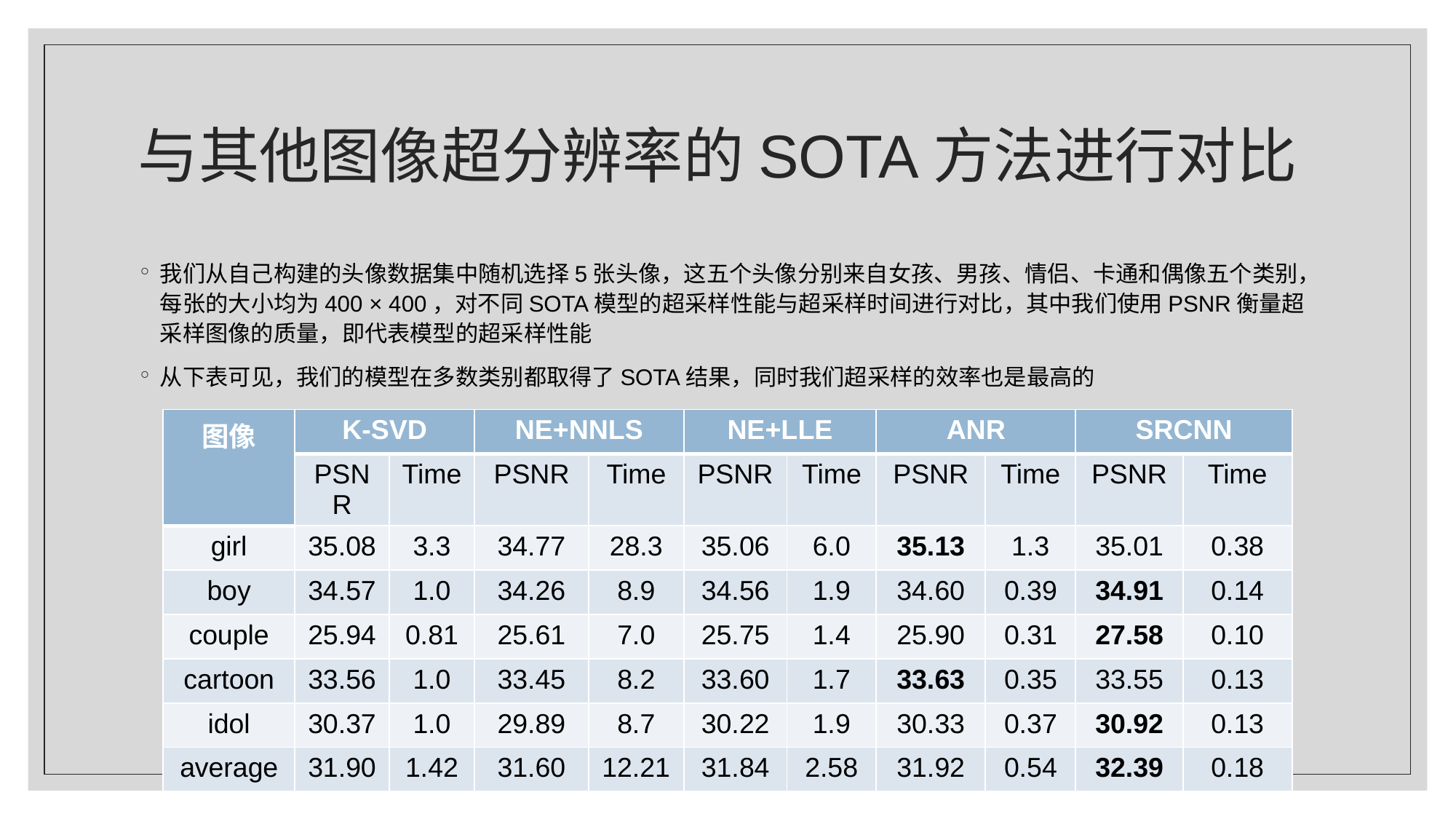

# 与其他图像超分辨率的SOTA方法进行对比
我们从自己构建的头像数据集中随机选择5张头像，这五个头像分别来自女孩、男孩、情侣、卡通和偶像五个类别，每张的大小均为400 × 400，对不同SOTA模型的超采样性能与超采样时间进行对比，其中我们使用PSNR衡量超采样图像的质量，即代表模型的超采样性能
从下表可见，我们的模型在多数类别都取得了SOTA结果，同时我们超采样的效率也是最高的
| 图像 | K-SVD |  | NE+NNLS |  | NE+LLE |  | ANR |  | SRCNN |  |
| --- | --- | --- | --- | --- | --- | --- | --- | --- | --- | --- |
|  | PSNR | Time | PSNR | Time | PSNR | Time | PSNR | Time | PSNR | Time |
| girl | 35.08 | 3.3 | 34.77 | 28.3 | 35.06 | 6.0 | 35.13 | 1.3 | 35.01 | 0.38 |
| boy | 34.57 | 1.0 | 34.26 | 8.9 | 34.56 | 1.9 | 34.60 | 0.39 | 34.91 | 0.14 |
| couple | 25.94 | 0.81 | 25.61 | 7.0 | 25.75 | 1.4 | 25.90 | 0.31 | 27.58 | 0.10 |
| cartoon | 33.56 | 1.0 | 33.45 | 8.2 | 33.60 | 1.7 | 33.63 | 0.35 | 33.55 | 0.13 |
| idol | 30.37 | 1.0 | 29.89 | 8.7 | 30.22 | 1.9 | 30.33 | 0.37 | 30.92 | 0.13 |
| average | 31.90 | 1.42 | 31.60 | 12.21 | 31.84 | 2.58 | 31.92 | 0.54 | 32.39 | 0.18 |